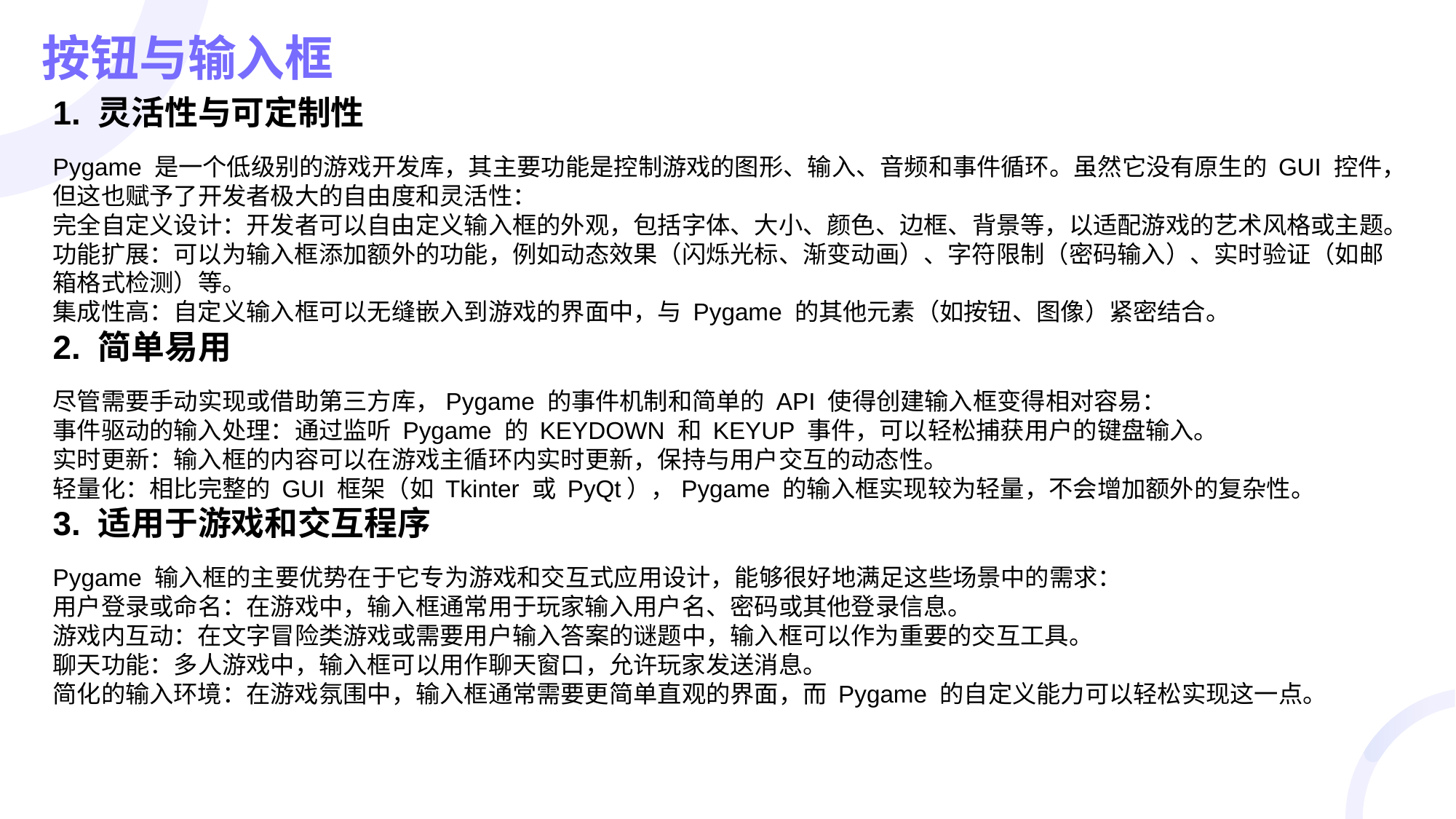

# 按钮与输入框
1. 灵活性与可定制性
Pygame 是一个低级别的游戏开发库，其主要功能是控制游戏的图形、输入、音频和事件循环。虽然它没有原生的 GUI 控件，但这也赋予了开发者极大的自由度和灵活性：
完全自定义设计：开发者可以自由定义输入框的外观，包括字体、大小、颜色、边框、背景等，以适配游戏的艺术风格或主题。
功能扩展：可以为输入框添加额外的功能，例如动态效果（闪烁光标、渐变动画）、字符限制（密码输入）、实时验证（如邮箱格式检测）等。
集成性高：自定义输入框可以无缝嵌入到游戏的界面中，与 Pygame 的其他元素（如按钮、图像）紧密结合。
2. 简单易用
尽管需要手动实现或借助第三方库，Pygame 的事件机制和简单的 API 使得创建输入框变得相对容易：
事件驱动的输入处理：通过监听 Pygame 的 KEYDOWN 和 KEYUP 事件，可以轻松捕获用户的键盘输入。
实时更新：输入框的内容可以在游戏主循环内实时更新，保持与用户交互的动态性。
轻量化：相比完整的 GUI 框架（如 Tkinter 或 PyQt），Pygame 的输入框实现较为轻量，不会增加额外的复杂性。
3. 适用于游戏和交互程序
Pygame 输入框的主要优势在于它专为游戏和交互式应用设计，能够很好地满足这些场景中的需求：
用户登录或命名：在游戏中，输入框通常用于玩家输入用户名、密码或其他登录信息。
游戏内互动：在文字冒险类游戏或需要用户输入答案的谜题中，输入框可以作为重要的交互工具。
聊天功能：多人游戏中，输入框可以用作聊天窗口，允许玩家发送消息。
简化的输入环境：在游戏氛围中，输入框通常需要更简单直观的界面，而 Pygame 的自定义能力可以轻松实现这一点。